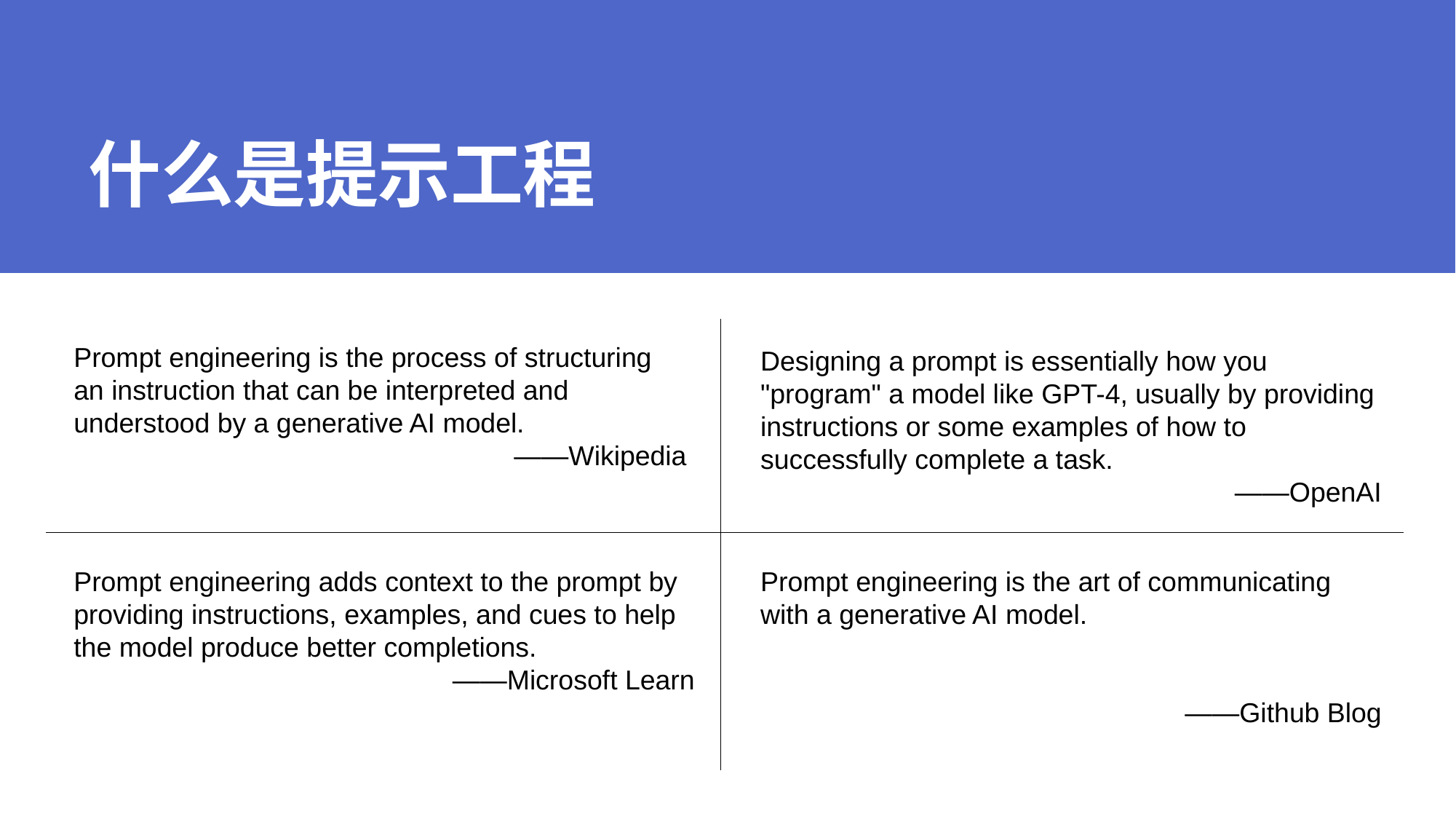

# 什么是提示工程
Prompt engineering is the process of structuring an instruction that can be interpreted and understood by a generative AI model.
——Wikipedia
Designing a prompt is essentially how you "program" a model like GPT-4, usually by providing instructions or some examples of how to successfully complete a task.
——OpenAI
Prompt engineering adds context to the prompt by providing instructions, examples, and cues to help the model produce better completions.
——Microsoft Learn
Prompt engineering is the art of communicating with a generative AI model.

——Github Blog